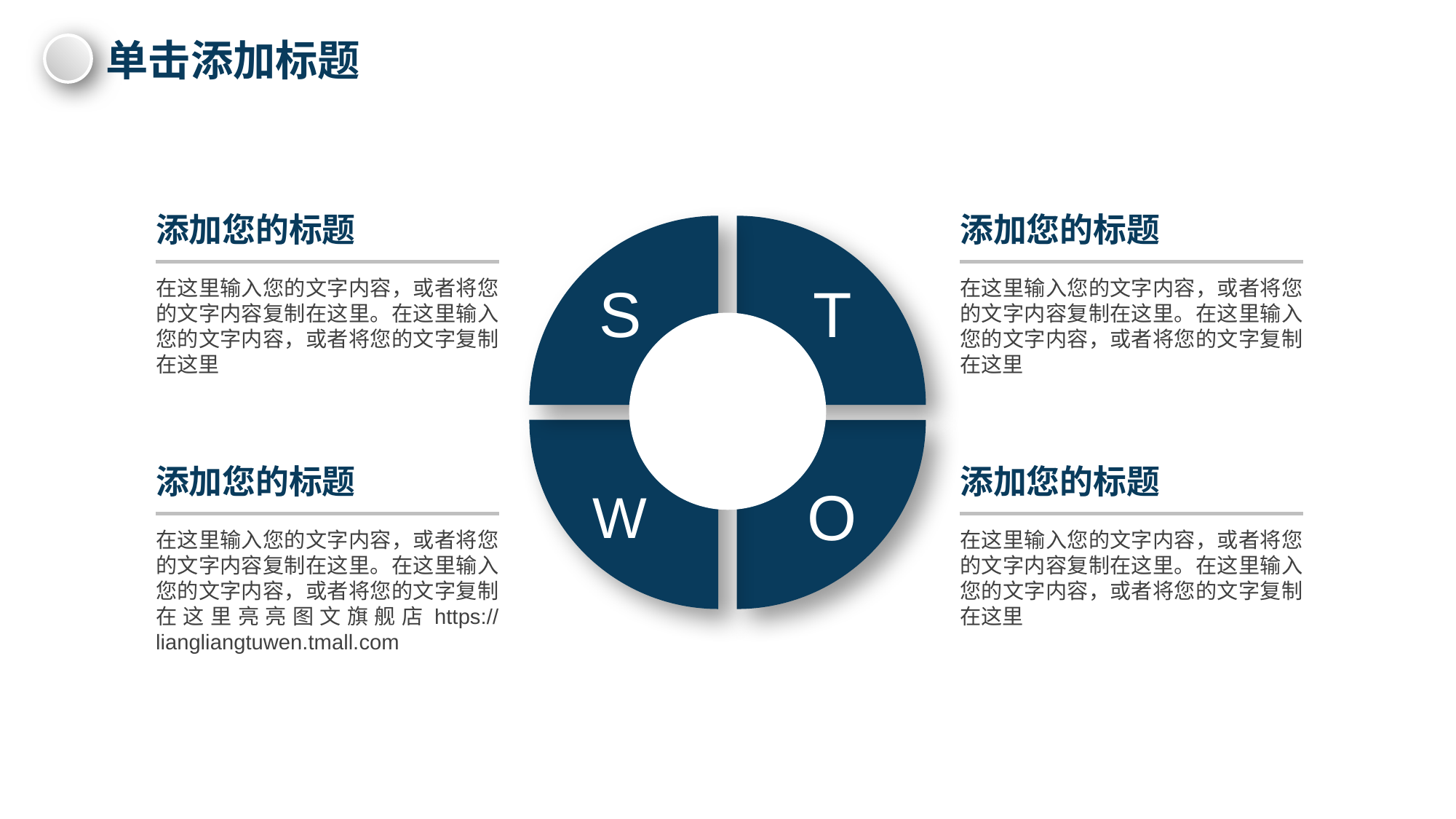

单击添加标题

添加您的标题
添加您的标题

S
T
在这里输入您的文字内容，或者将您的文字内容复制在这里。在这里输入您的文字内容，或者将您的文字复制在这里
在这里输入您的文字内容，或者将您的文字内容复制在这里。在这里输入您的文字内容，或者将您的文字复制在这里

添加您的标题
添加您的标题
O
W
在这里输入您的文字内容，或者将您的文字内容复制在这里。在这里输入您的文字内容，或者将您的文字复制在这里亮亮图文旗舰店https://liangliangtuwen.tmall.com
在这里输入您的文字内容，或者将您的文字内容复制在这里。在这里输入您的文字内容，或者将您的文字复制在这里